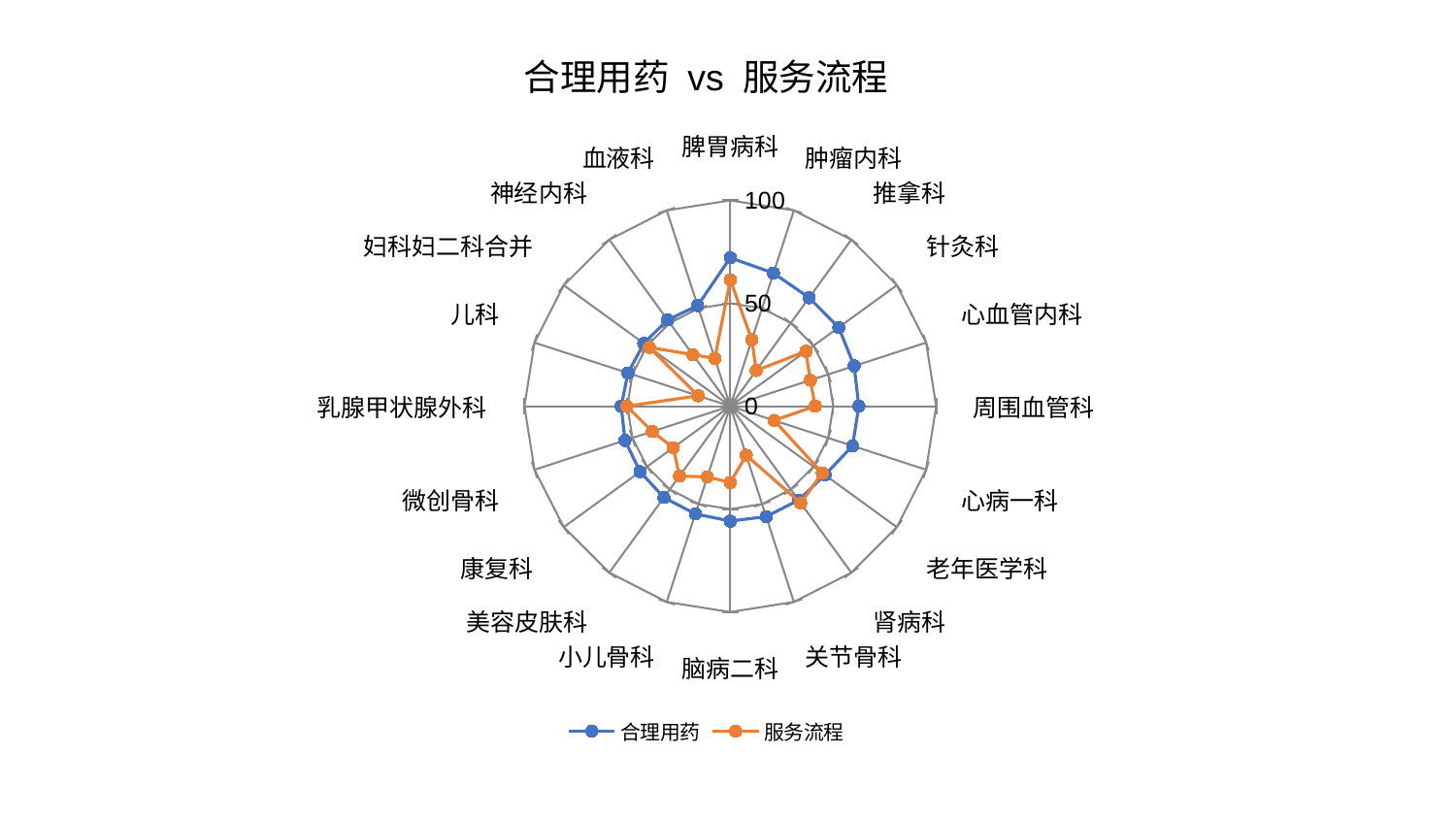

### Chart: 合理用药 vs 服务流程

| Category | 合理用药 | 服务流程 |
|---|---|---|
| 脾胃病科 | 72.12003302456904 | 61.403068824954254 |
| 肿瘤内科 | 67.97199313964485 | 33.93313926042461 |
| 推拿科 | 65.14875223348788 | 21.454247145763155 |
| 针灸科 | 65.12471630540267 | 45.420092658465066 |
| 心血管内科 | 63.28166771848115 | 40.8547982053654 |
| 周围血管科 | 62.44215190610538 | 41.27935225413546 |
| 心病一科 | 62.441198128169255 | 22.415214056667224 |
| 老年医学科 | 56.88091321268465 | 55.192162178898 |
| 肾病科 | 56.429681174435686 | 58.2153025753298 |
| 关节骨科 | 56.42148582432836 | 25.0900009640177 |
| 脑病二科 | 55.84243208743001 | 37.08588290238267 |
| 小儿骨科 | 55.024391357782136 | 36.11435816446621 |
| 美容皮肤科 | 54.85633336787439 | 41.983262211752184 |
| 康复科 | 54.17645798986421 | 34.25724422943894 |
| 微创骨科 | 53.80611222141628 | 39.8459594026196 |
| 乳腺甲状腺外科 | 53.00377692935702 | 50.26954681056437 |
| 儿科 | 52.252578693157986 | 16.375836754652706 |
| 妇科妇二科合并 | 51.942708224679464 | 48.606148581203016 |
| 神经内科 | 51.849385111057344 | 31.003968587395384 |
| 血液科 | 51.39475690252793 | 24.401993194249624 |
63